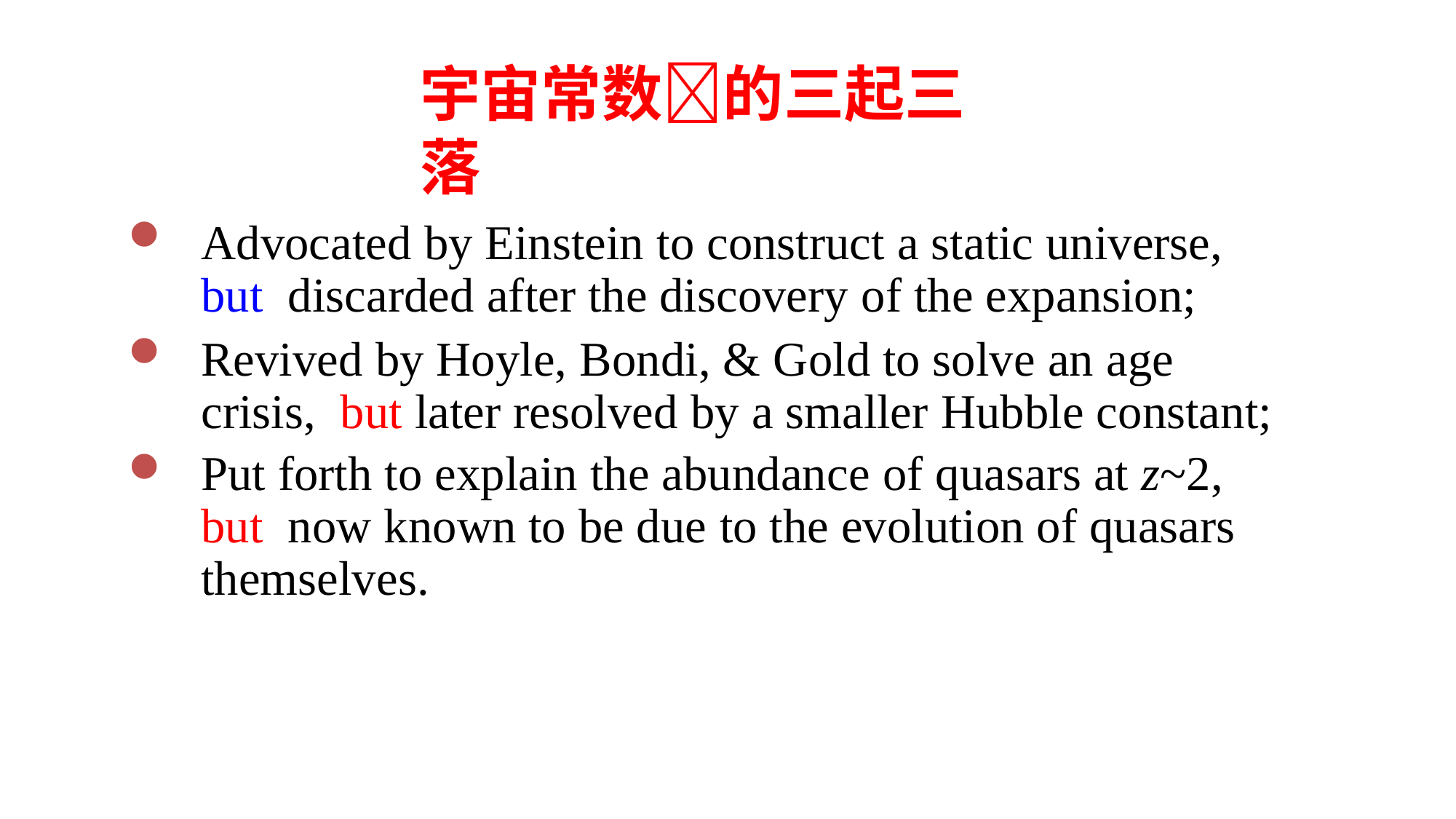

# 宇宙常数Λ的三起三落
Advocated by Einstein to construct a static universe, but  discarded after the discovery of the expansion;
Revived by Hoyle, Bondi, & Gold to solve an age crisis,  but later resolved by a smaller Hubble constant;
Put forth to explain the abundance of quasars at z~2, but  now known to be due to the evolution of quasars  themselves.